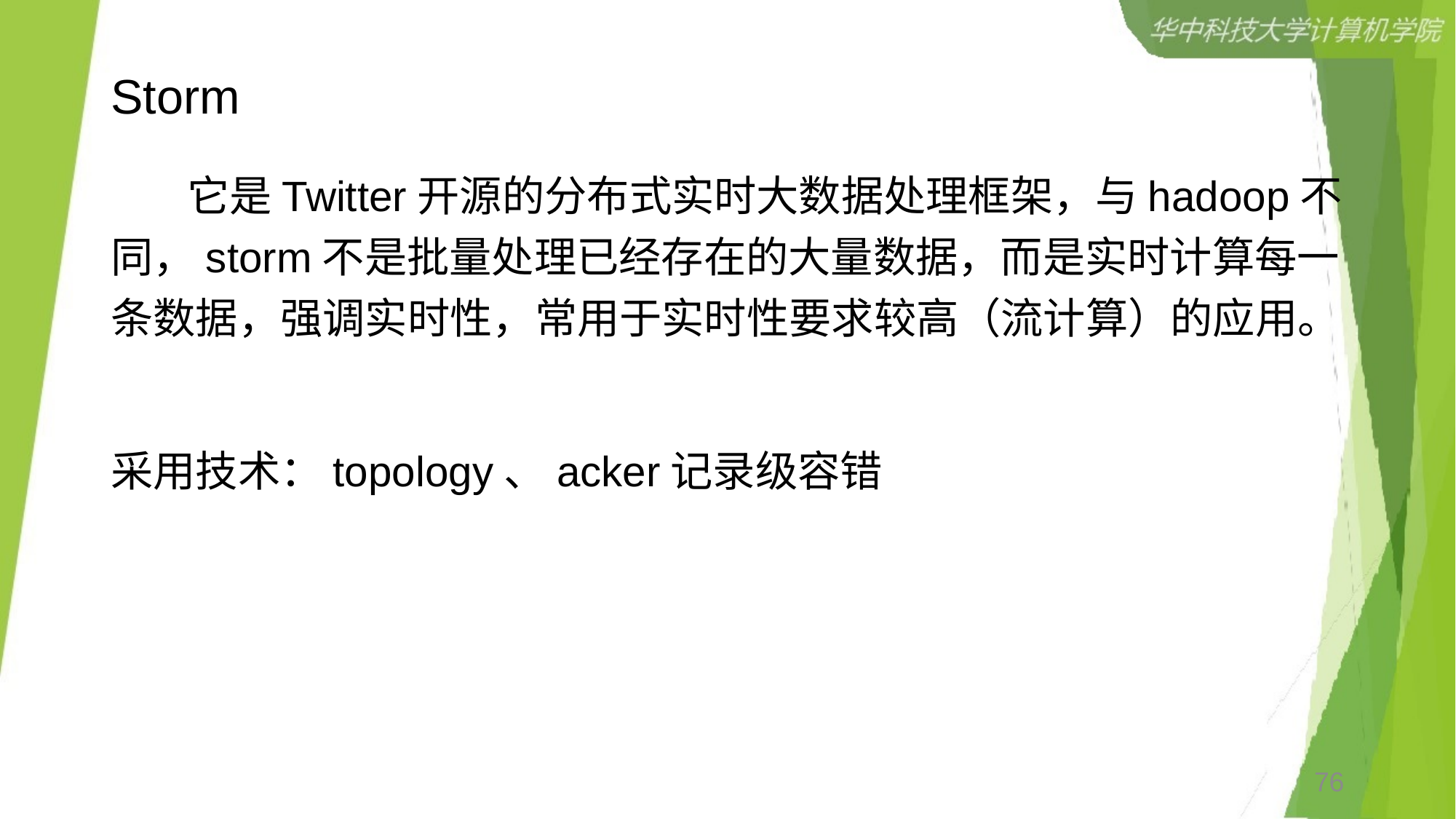

# Storm
       它是Twitter开源的分布式实时大数据处理框架，与hadoop不同，storm不是批量处理已经存在的大量数据，而是实时计算每一条数据，强调实时性，常用于实时性要求较高（流计算）的应用。

采用技术：topology、acker记录级容错
76